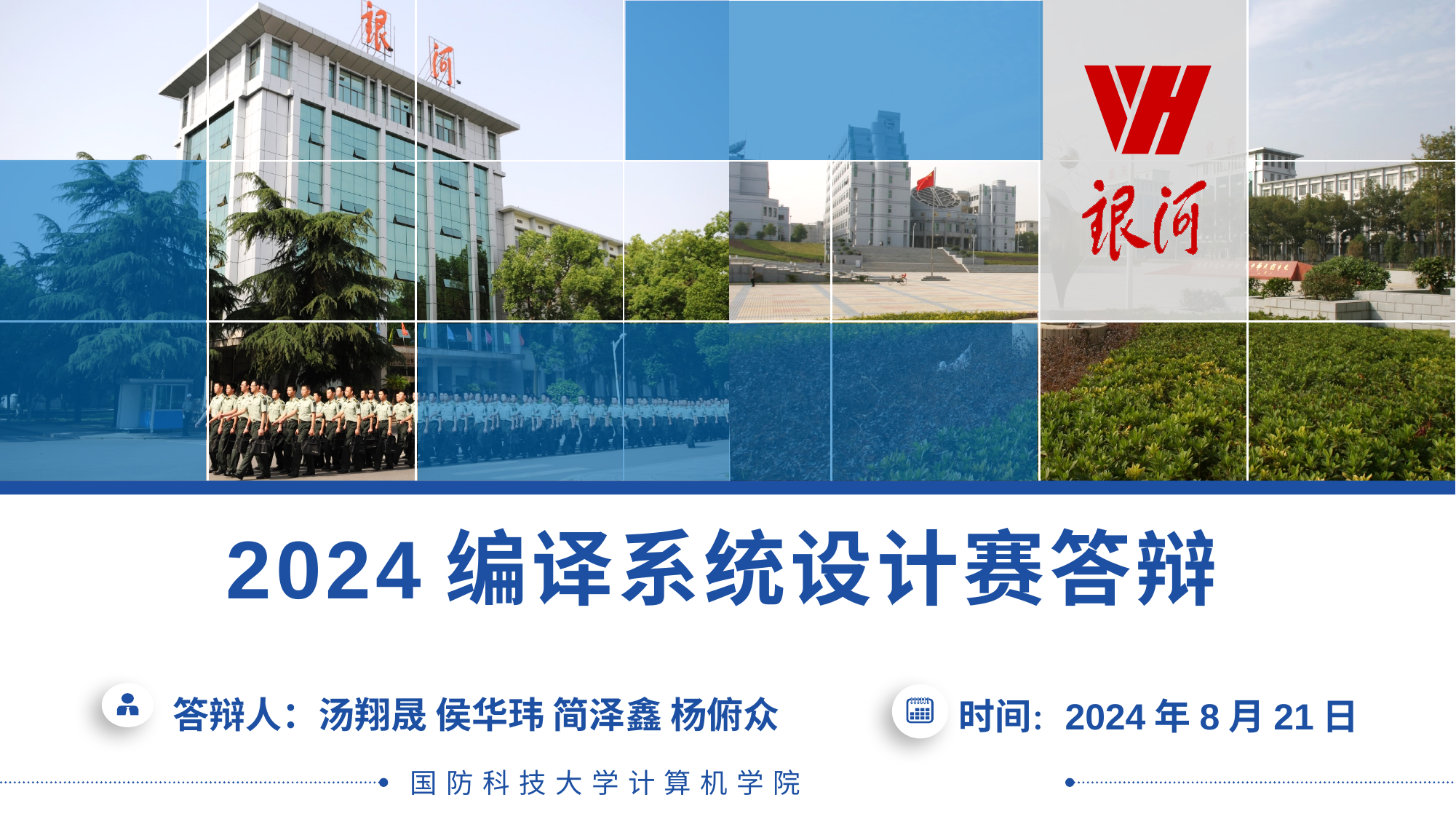

2024编译系统设计赛答辩

答辩人：汤翔晟 侯华玮 简泽鑫 杨俯众

时间：2024年8月21日
国防科技大学计算机学院